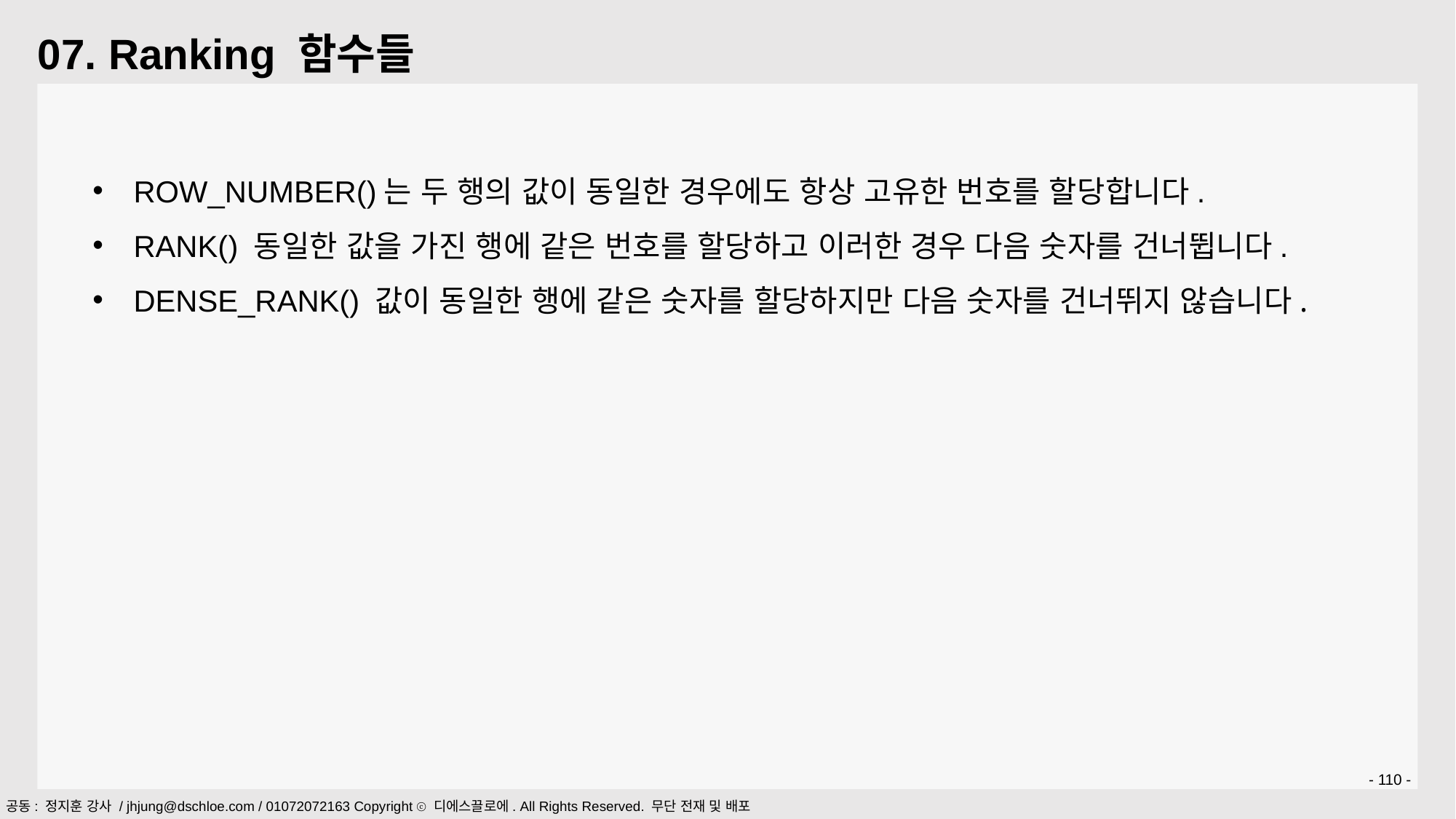

07. Ranking 함수들
ROW_NUMBER()는 두 행의 값이 동일한 경우에도 항상 고유한 번호를 할당합니다.
RANK() 동일한 값을 가진 행에 같은 번호를 할당하고 이러한 경우 다음 숫자를 건너뜁니다.
DENSE_RANK() 값이 동일한 행에 같은 숫자를 할당하지만 다음 숫자를 건너뛰지 않습니다.
- 110 -